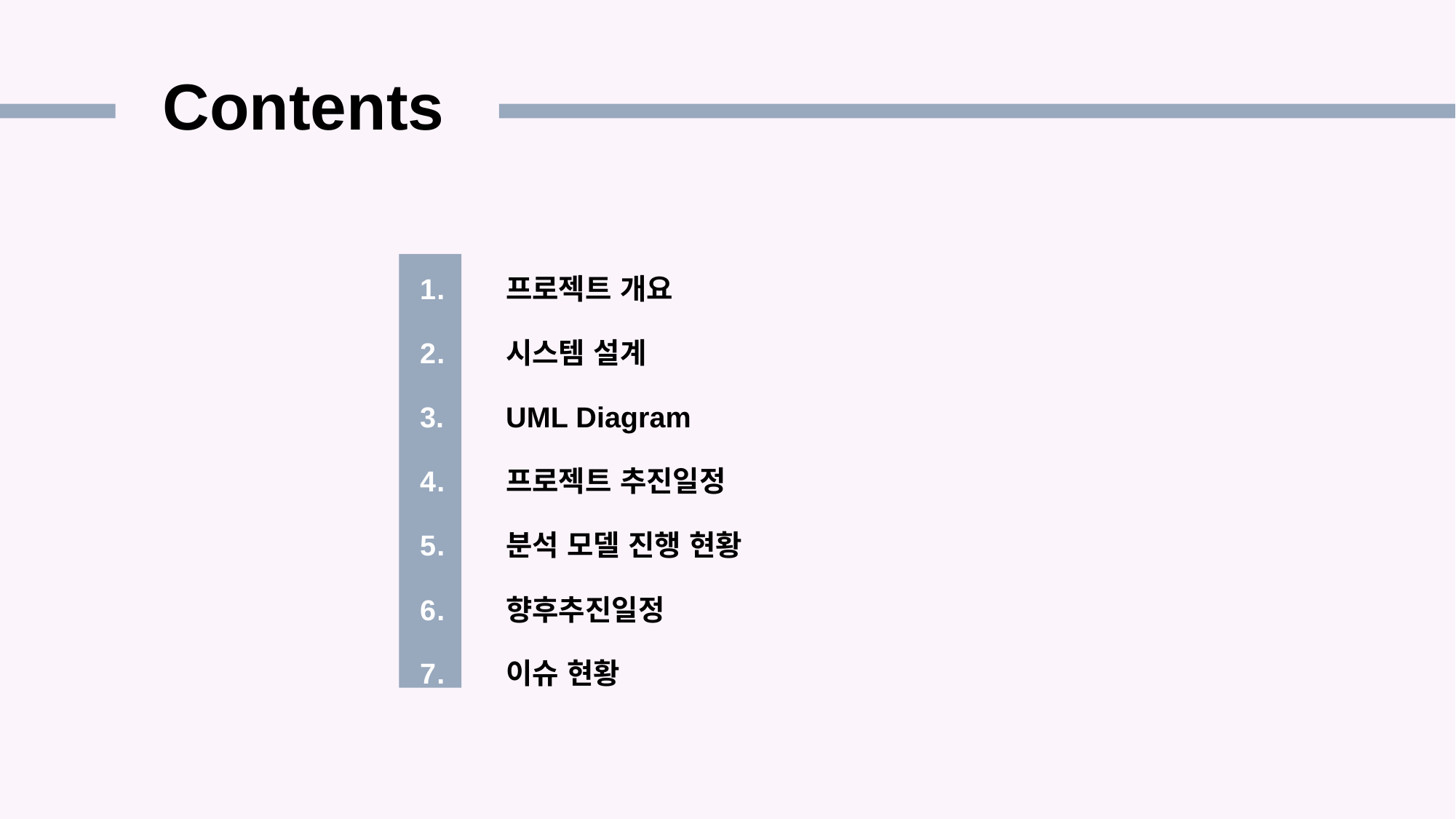

프로젝트 개요
시스템 설계
UML Diagram
프로젝트 추진일정
분석 모델 진행 현황
향후추진일정
이슈 현황